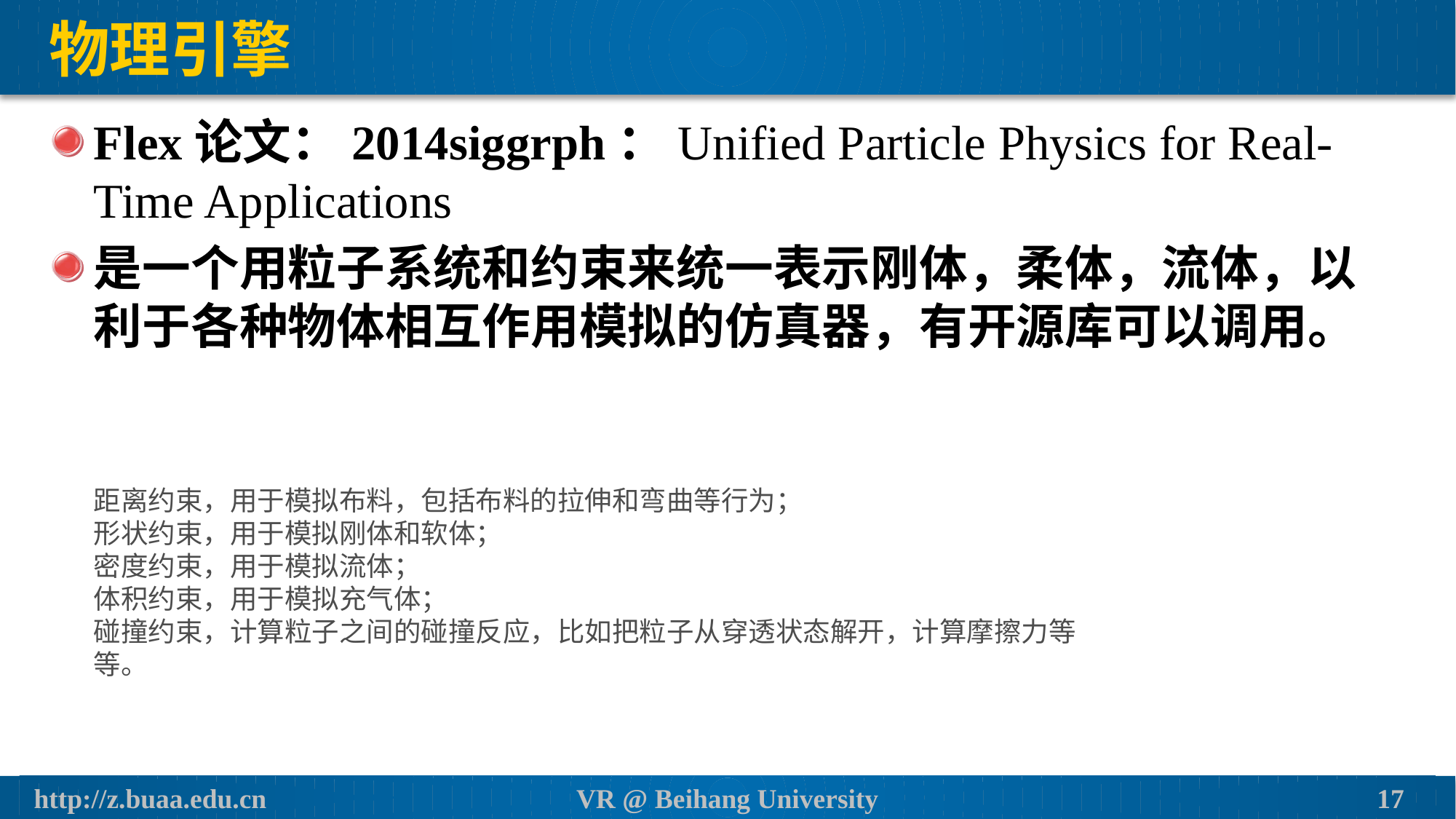

# 物理引擎
Flex论文：2014siggrph：Unified Particle Physics for Real-Time Applications
是一个用粒子系统和约束来统一表示刚体，柔体，流体，以利于各种物体相互作用模拟的仿真器，有开源库可以调用。
距离约束，用于模拟布料，包括布料的拉伸和弯曲等行为；
形状约束，用于模拟刚体和软体；
密度约束，用于模拟流体；
体积约束，用于模拟充气体；
碰撞约束，计算粒子之间的碰撞反应，比如把粒子从穿透状态解开，计算摩擦力等等。